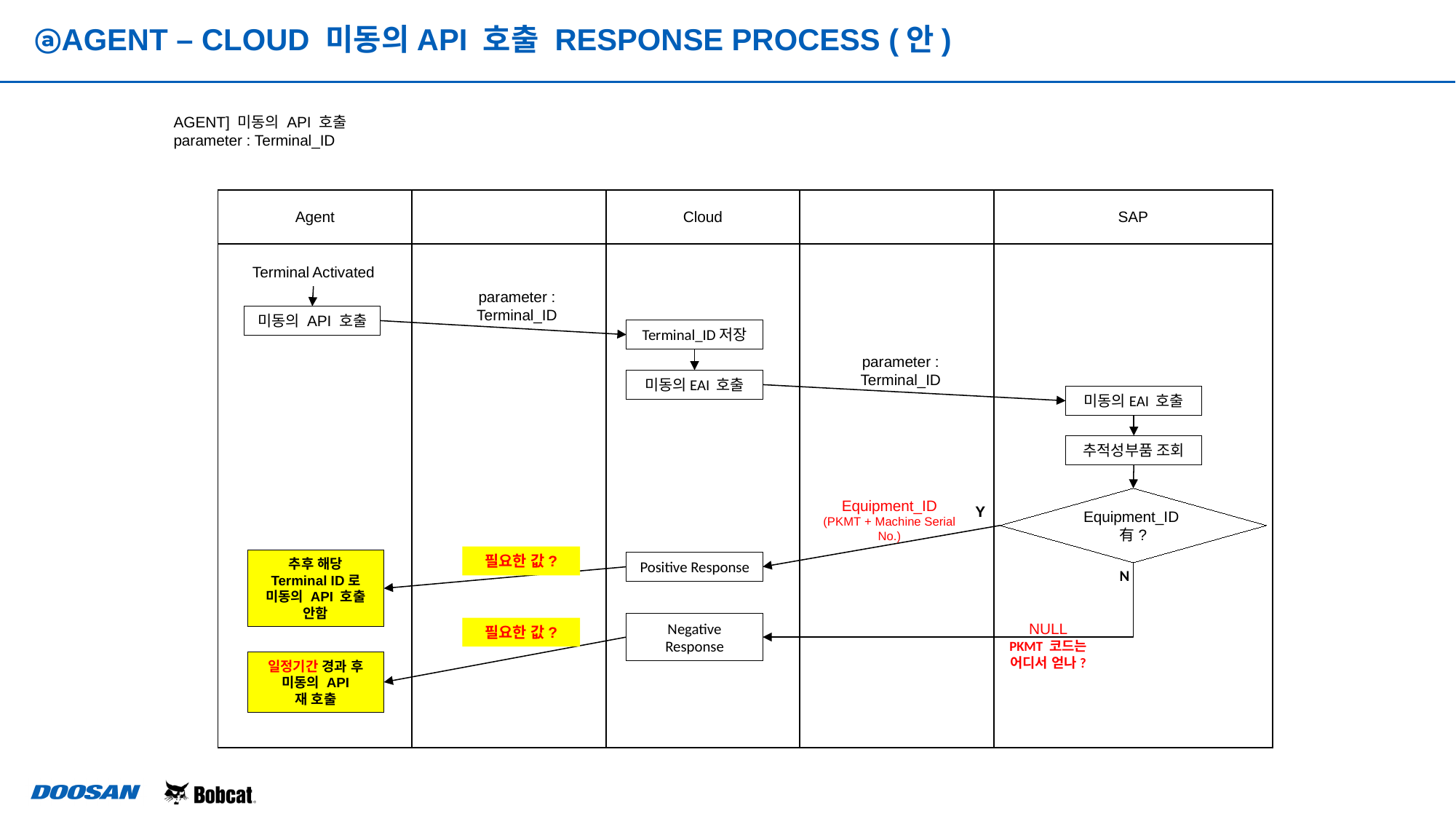

ⓐAGENT – CLOUD 미동의API 호출 RESPONSE PROCESS (안)
AGENT] 미동의 API 호출
parameter : Terminal_ID
| Agent |  | Cloud |  | SAP |
| --- | --- | --- | --- | --- |
|  |  |  |  |  |
Terminal Activated
parameter : Terminal_ID
미동의 API 호출
Terminal_ID저장
parameter : Terminal_ID
미동의EAI 호출
미동의EAI 호출
추적성부품 조회
Equipment_ID
有?
Equipment_ID
(PKMT + Machine Serial No.)
Y
필요한 값?
추후 해당 Terminal ID로
미동의 API 호출 안함
Positive Response
N
Negative
Response
NULL
PKMT 코드는
어디서 얻나?
필요한 값?
일정기간 경과 후
미동의 API
재 호출